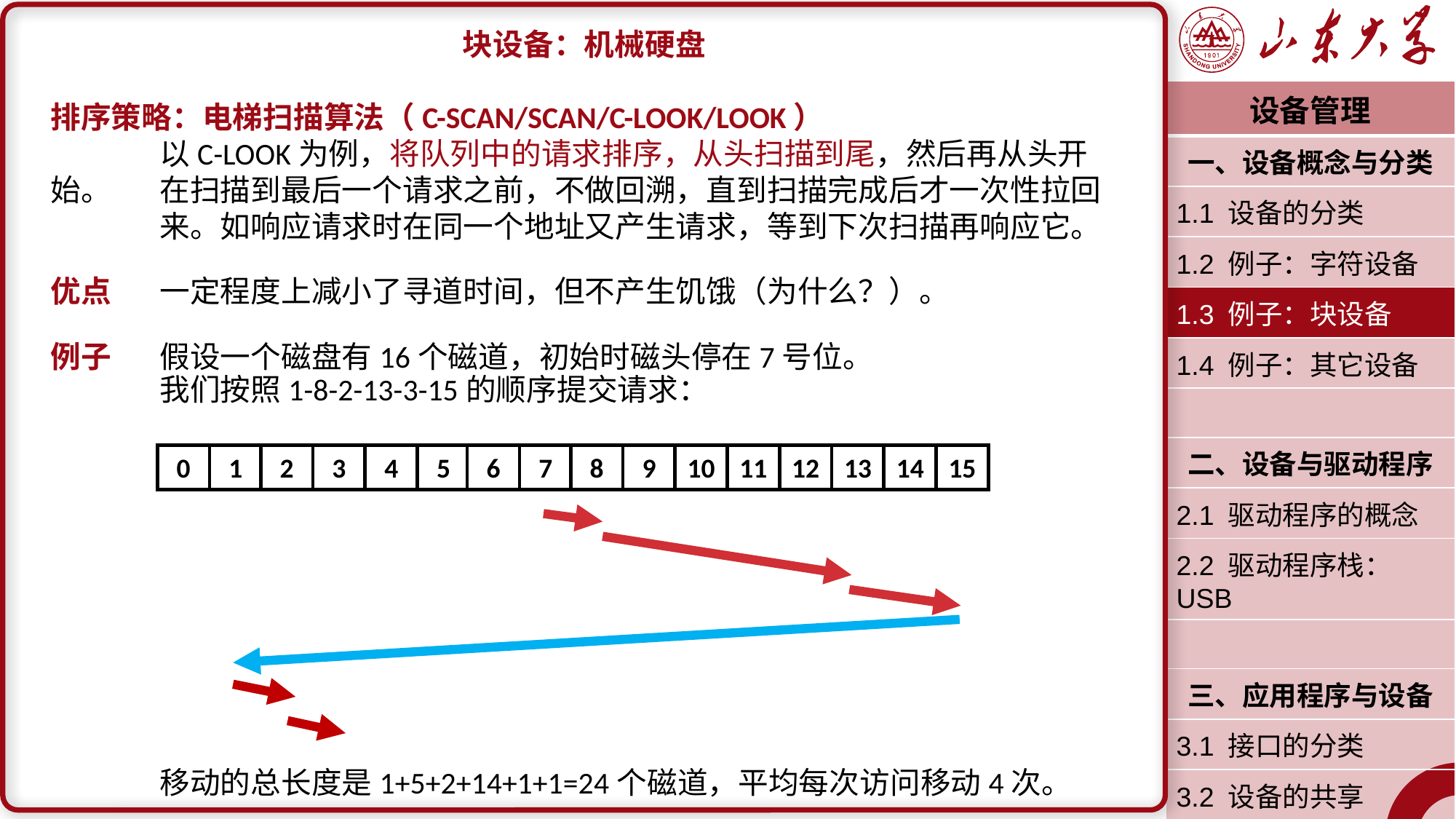

块设备：机械硬盘

排序策略：电梯扫描算法（C-SCAN/SCAN/C-LOOK/LOOK）
	以C-LOOK为例，将队列中的请求排序，从头扫描到尾，然后再从头开始。	在扫描到最后一个请求之前，不做回溯，直到扫描完成后才一次性拉回	来。如响应请求时在同一个地址又产生请求，等到下次扫描再响应它。

优点	一定程度上减小了寻道时间，但不产生饥饿（为什么？）。

例子	假设一个磁盘有16个磁道，初始时磁头停在7号位。
	我们按照1-8-2-13-3-15的顺序提交请求：

	移动的总长度是1+5+2+14+1+1=24个磁道，平均每次访问移动4次。
| 设备管理 |
| --- |
| 一、设备概念与分类 |
| 1.1 设备的分类 |
| 1.2 例子：字符设备 |
| 1.3 例子：块设备 |
| 1.4 例子：其它设备 |
|  |
| 二、设备与驱动程序 |
| 2.1 驱动程序的概念 |
| 2.2 驱动程序栈：USB |
|  |
| 三、应用程序与设备 |
| 3.1 接口的分类 |
| 3.2 设备的共享 |
| 潘润宇 2023.04 |
0
1
2
3
4
5
6
7
8
9
10
11
12
13
14
15